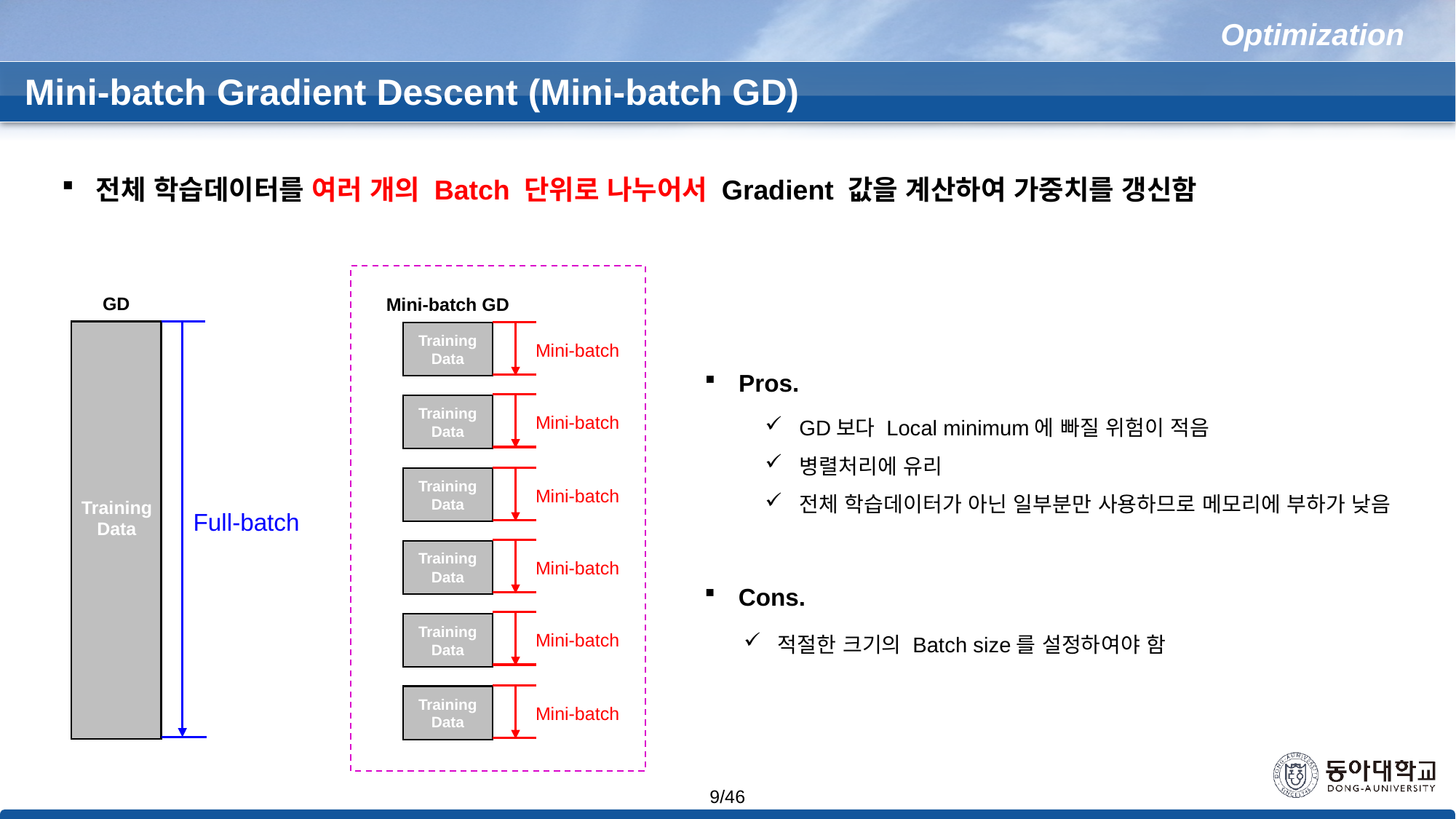

Optimization
Mini-batch Gradient Descent (Mini-batch GD)
전체 학습데이터를 여러 개의 Batch 단위로 나누어서 Gradient 값을 계산하여 가중치를 갱신함

GD
Mini-batch GD

Training
Data
Mini-batch

Training
Data
Mini-batch

Training
Data
Mini-batch
Training
Data
Full-batch

Training
Data
Mini-batch

Training
Data
Mini-batch

Training
Data
Mini-batch
Pros.
GD보다 Local minimum에 빠질 위험이 적음
병렬처리에 유리
전체 학습데이터가 아닌 일부분만 사용하므로 메모리에 부하가 낮음
Cons.
적절한 크기의 Batch size를 설정하여야 함